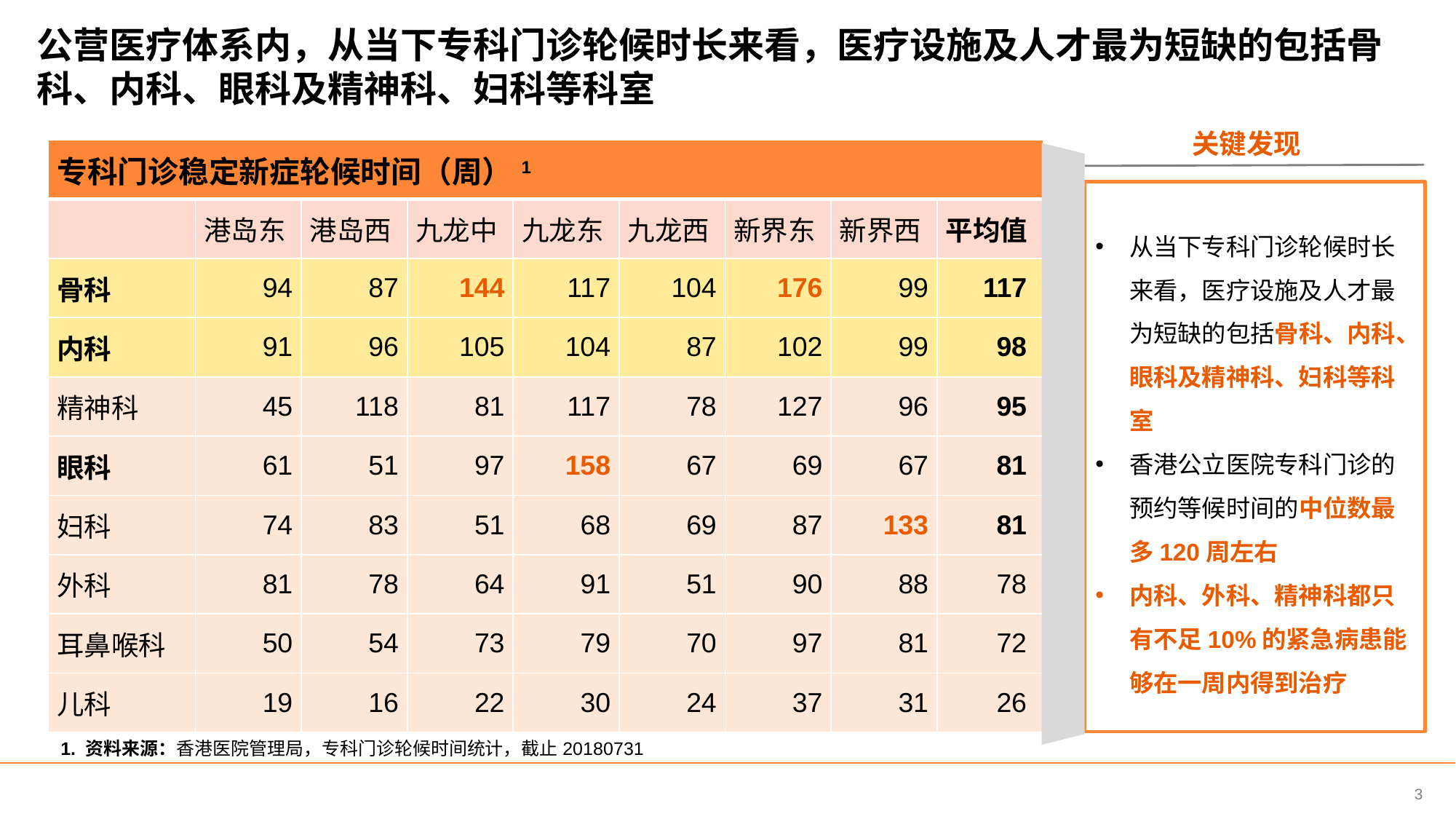

# 公营医疗体系内，从当下专科门诊轮候时长来看，医疗设施及人才最为短缺的包括骨科、内科、眼科及精神科、妇科等科室
关键发现
从当下专科门诊轮候时长来看，医疗设施及人才最为短缺的包括骨科、内科、眼科及精神科、妇科等科室
香港公立医院专科门诊的预约等候时间的中位数最多120周左右
内科、外科、精神科都只有不足10%的紧急病患能够在一周内得到治疗
| 专科门诊稳定新症轮候时间（周）1 |  |  |  |  |  |  |  |  |
| --- | --- | --- | --- | --- | --- | --- | --- | --- |
|  | 港岛东 | 港岛西 | 九龙中 | 九龙东 | 九龙西 | 新界东 | 新界西 | 平均值 |
| 骨科 | 94 | 87 | 144 | 117 | 104 | 176 | 99 | 117 |
| 内科 | 91 | 96 | 105 | 104 | 87 | 102 | 99 | 98 |
| 精神科 | 45 | 118 | 81 | 117 | 78 | 127 | 96 | 95 |
| 眼科 | 61 | 51 | 97 | 158 | 67 | 69 | 67 | 81 |
| 妇科 | 74 | 83 | 51 | 68 | 69 | 87 | 133 | 81 |
| 外科 | 81 | 78 | 64 | 91 | 51 | 90 | 88 | 78 |
| 耳鼻喉科 | 50 | 54 | 73 | 79 | 70 | 97 | 81 | 72 |
| 儿科 | 19 | 16 | 22 | 30 | 24 | 37 | 31 | 26 |

1. 资料来源：香港医院管理局，专科门诊轮候时间统计，截止20180731